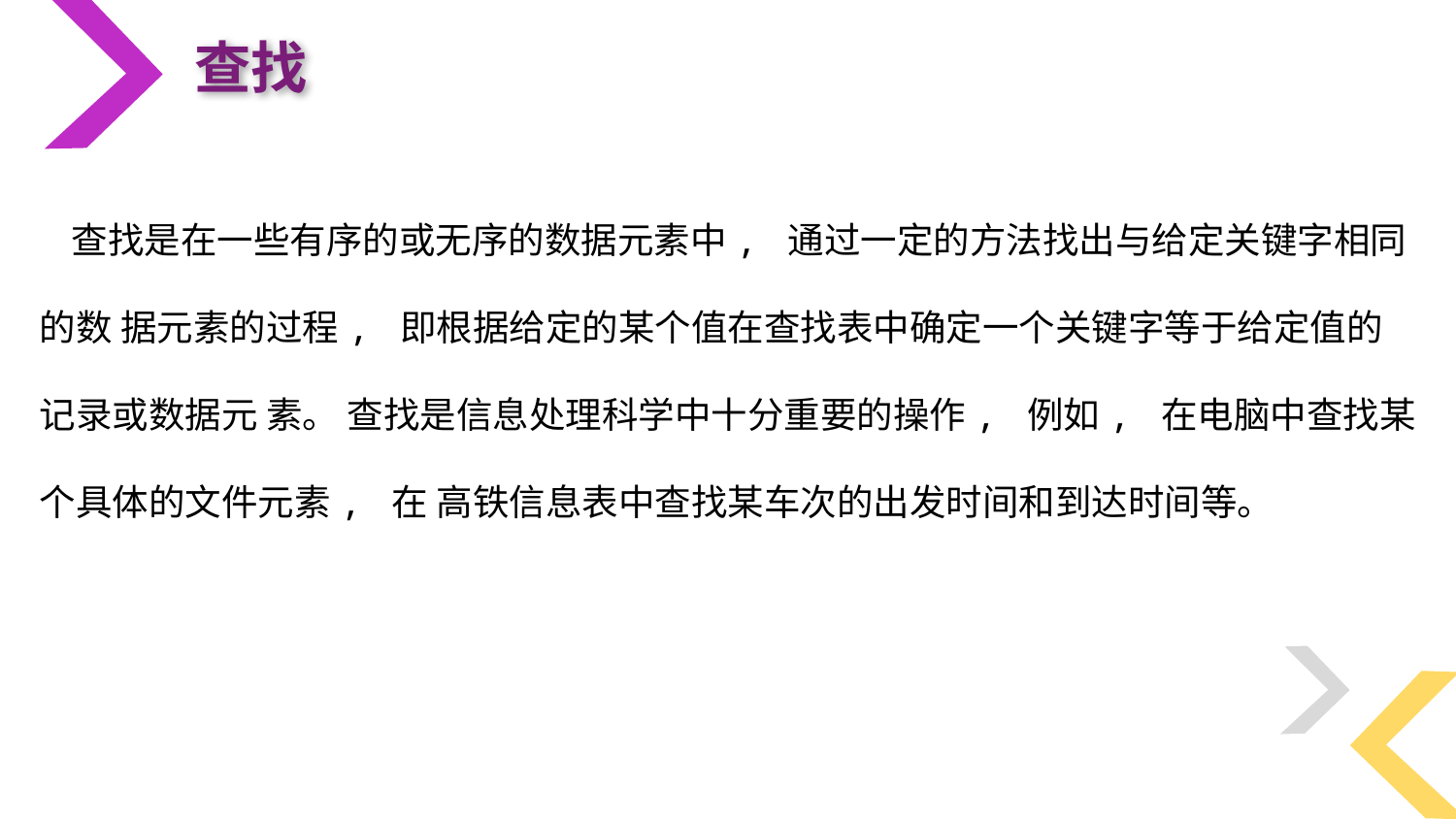

查找
    查找是在一些有序的或无序的数据元素中, 通过一定的方法找出与给定关键字相同的数 据元素的过程, 即根据给定的某个值在查找表中确定一个关键字等于给定值的记录或数据元 素。 查找是信息处理科学中十分重要的操作, 例如, 在电脑中查找某个具体的文件元素, 在 高铁信息表中查找某车次的出发时间和到达时间等。